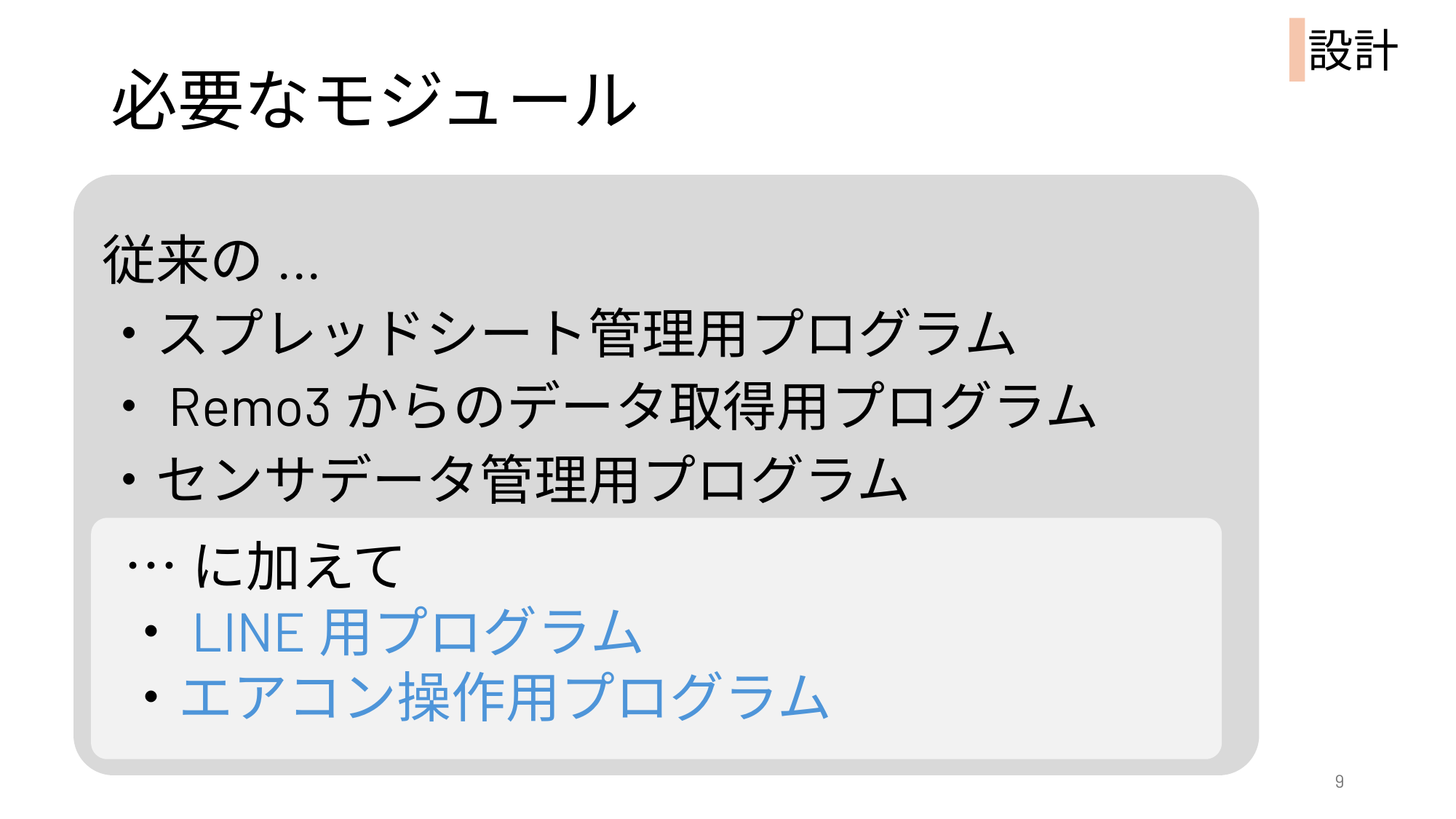

設計

必要なモジュール

従来の...
・スプレッドシート管理用プログラム
・Remo3からのデータ取得用プログラム
・センサデータ管理用プログラム

…に加えて
・LINE用プログラム
・エアコン操作用プログラム
9